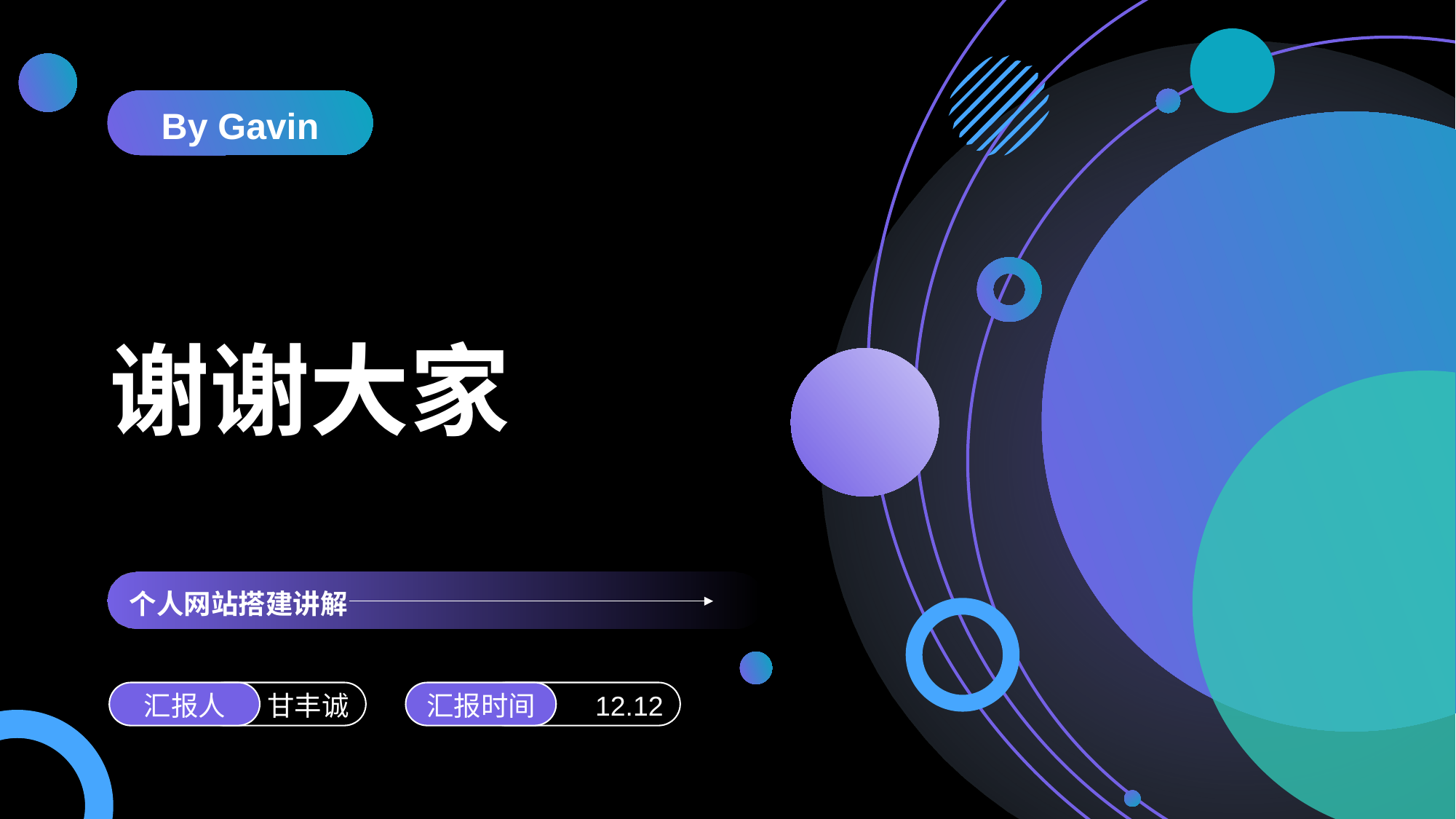

By Gavin

谢谢大家

个人网站搭建讲解

汇报人
甘丰诚
汇报时间
12.12